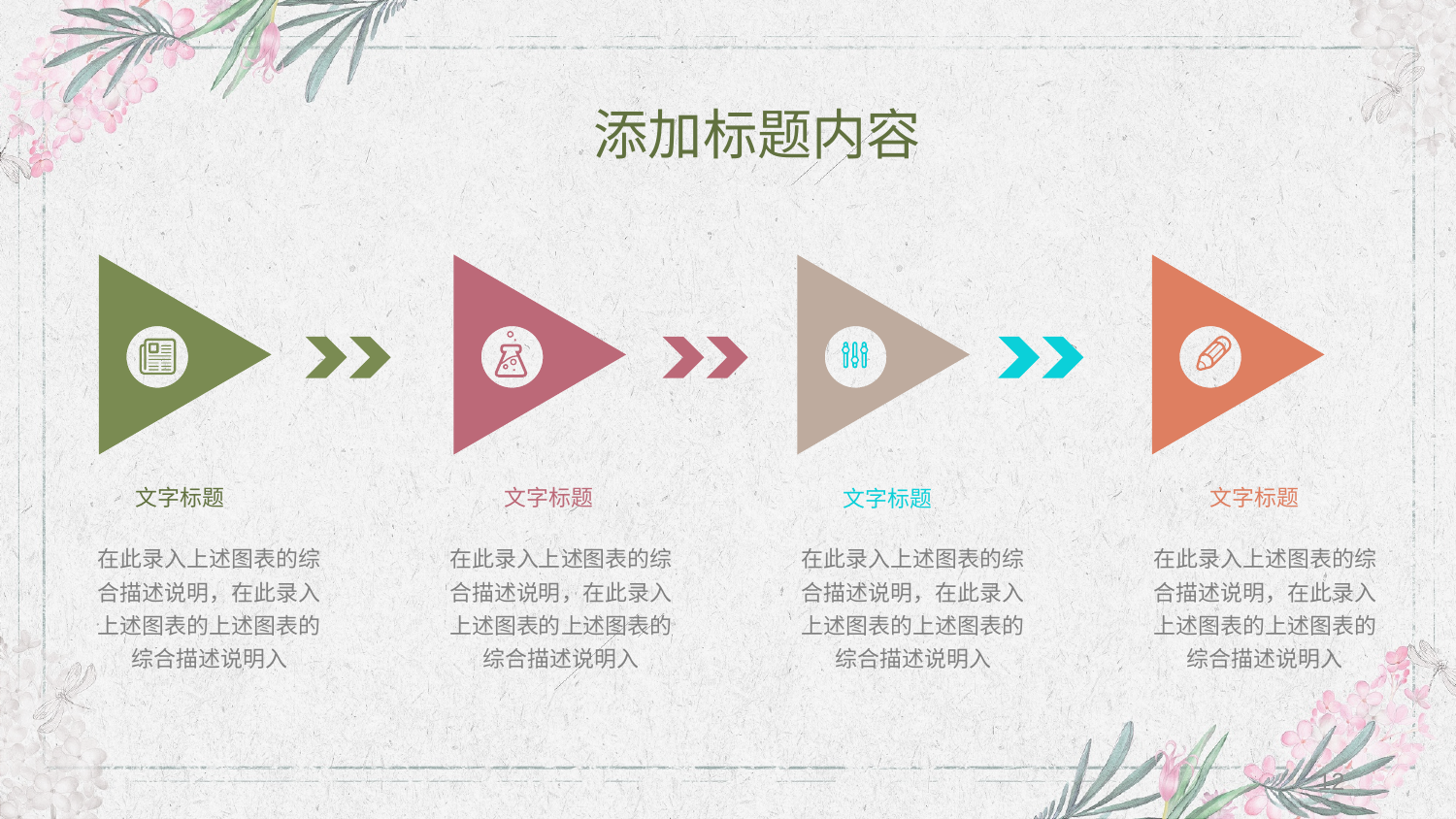

添加标题内容

文字标题
文字标题
文字标题
文字标题
在此录入上述图表的综合描述说明，在此录入上述图表的上述图表的综合描述说明入
在此录入上述图表的综合描述说明，在此录入上述图表的上述图表的综合描述说明入
在此录入上述图表的综合描述说明，在此录入上述图表的上述图表的综合描述说明入
在此录入上述图表的综合描述说明，在此录入上述图表的上述图表的综合描述说明入